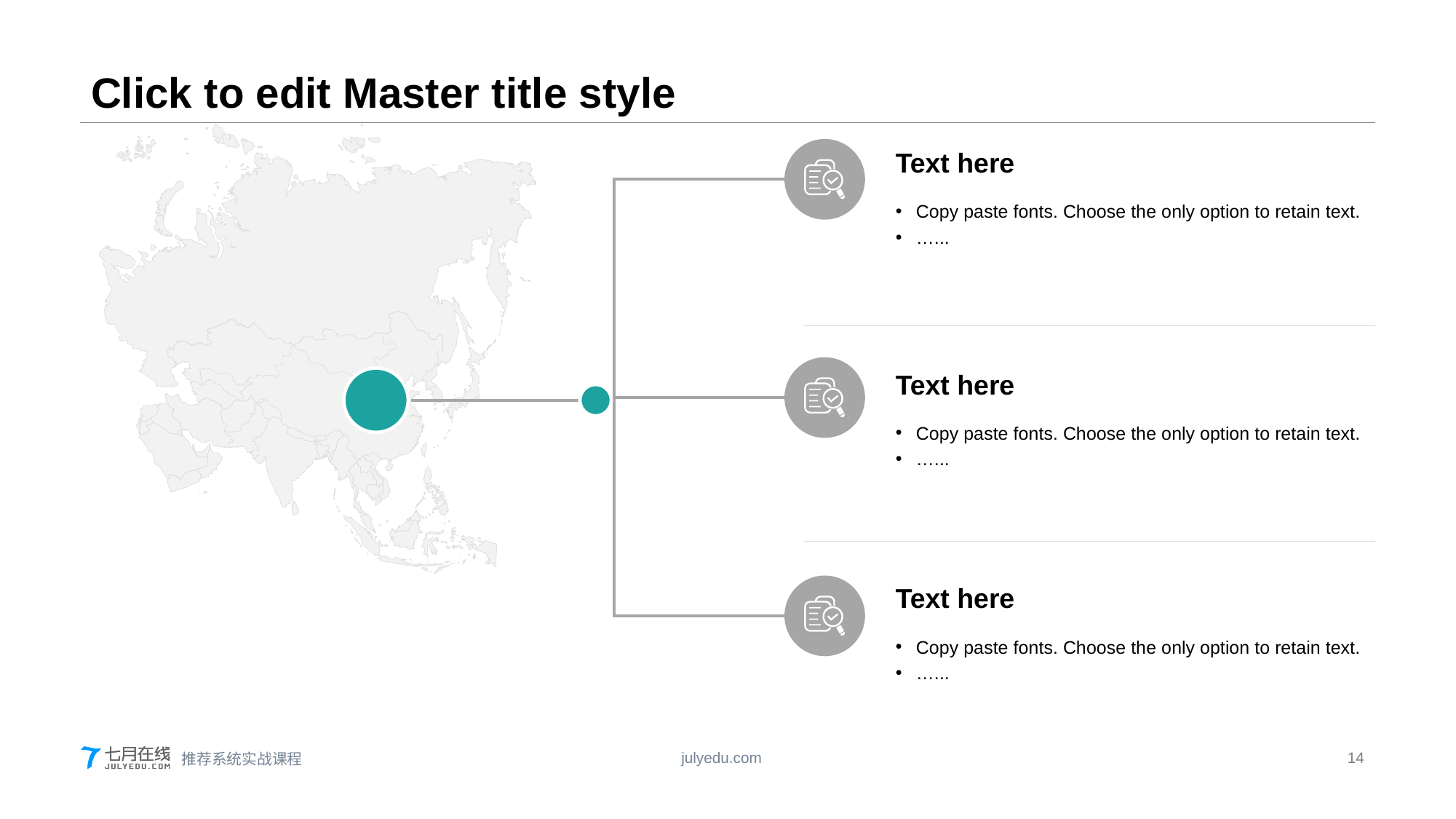

# Click to edit Master title style

Text here
Copy paste fonts. Choose the only option to retain text.
…...
Text here
Copy paste fonts. Choose the only option to retain text.
…...
Text here
Copy paste fonts. Choose the only option to retain text.
…...

推荐系统实战课程
14